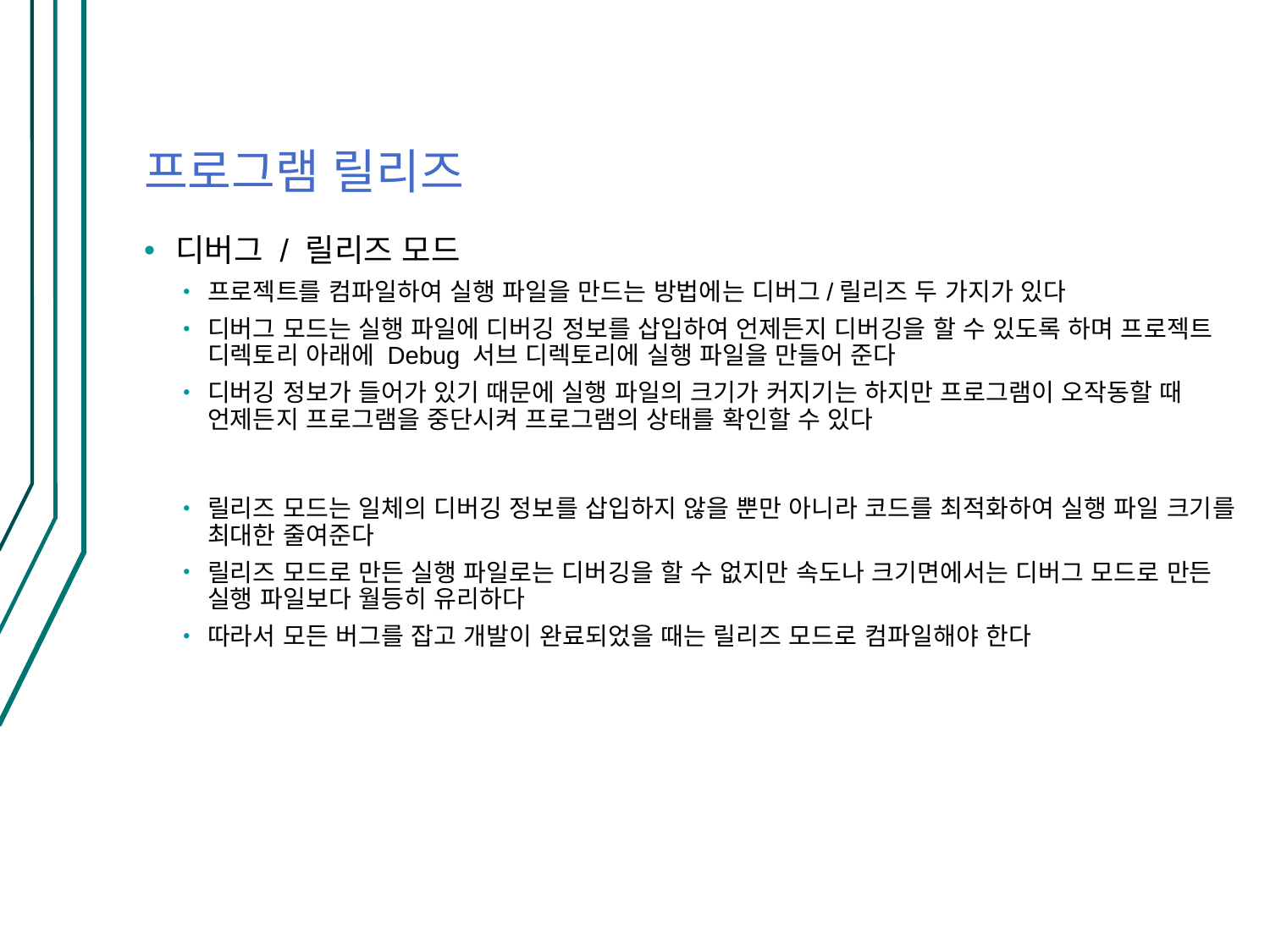

# 프로그램 릴리즈
디버그 / 릴리즈 모드
프로젝트를 컴파일하여 실행 파일을 만드는 방법에는 디버그/릴리즈 두 가지가 있다
디버그 모드는 실행 파일에 디버깅 정보를 삽입하여 언제든지 디버깅을 할 수 있도록 하며 프로젝트 디렉토리 아래에 Debug 서브 디렉토리에 실행 파일을 만들어 준다
디버깅 정보가 들어가 있기 때문에 실행 파일의 크기가 커지기는 하지만 프로그램이 오작동할 때 언제든지 프로그램을 중단시켜 프로그램의 상태를 확인할 수 있다

릴리즈 모드는 일체의 디버깅 정보를 삽입하지 않을 뿐만 아니라 코드를 최적화하여 실행 파일 크기를 최대한 줄여준다
릴리즈 모드로 만든 실행 파일로는 디버깅을 할 수 없지만 속도나 크기면에서는 디버그 모드로 만든 실행 파일보다 월등히 유리하다
따라서 모든 버그를 잡고 개발이 완료되었을 때는 릴리즈 모드로 컴파일해야 한다